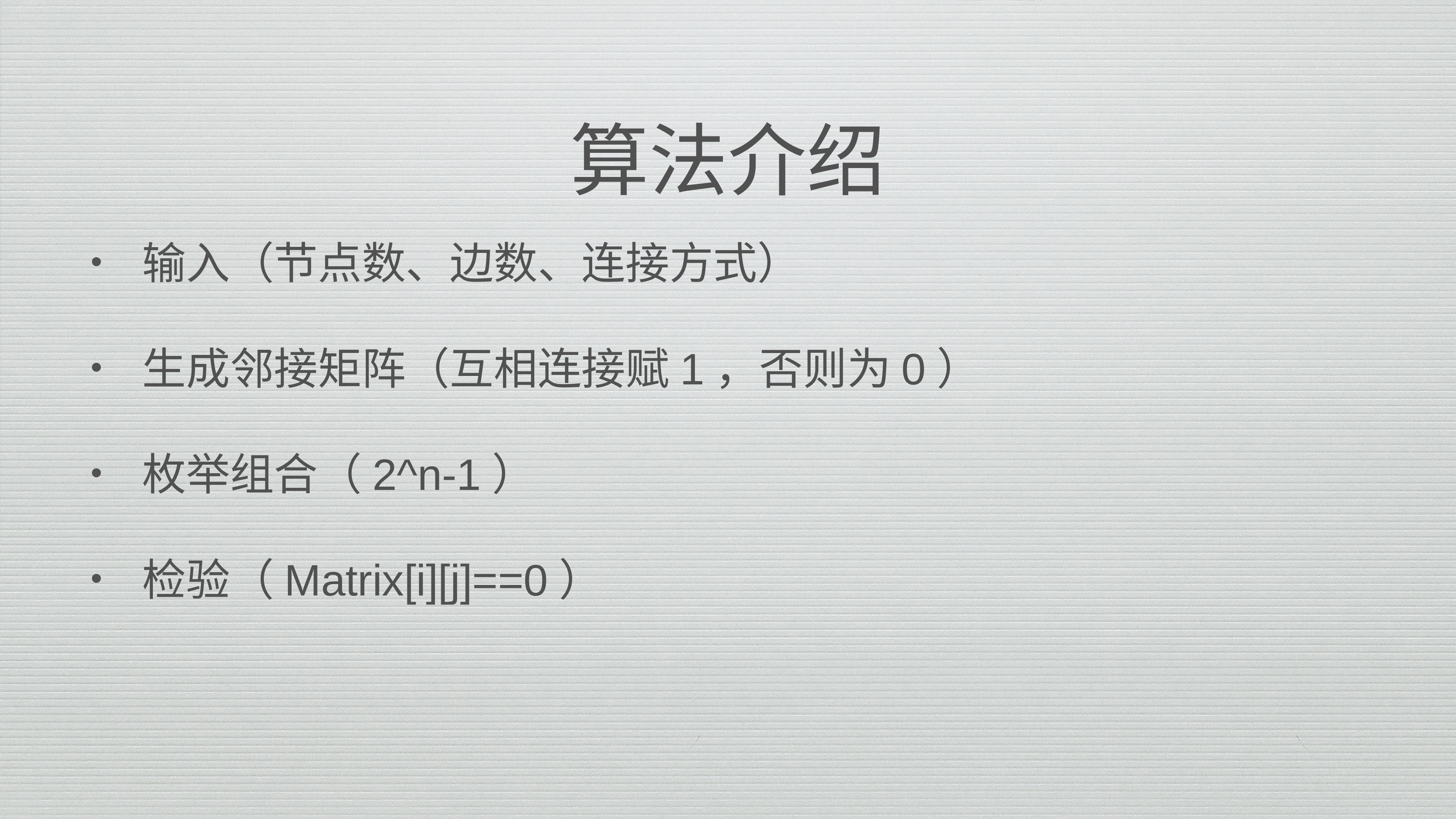

# 算法介绍
输入（节点数、边数、连接方式）

生成邻接矩阵（互相连接赋1，否则为0）

枚举组合（2^n-1）

检验（Matrix[i][j]==0）